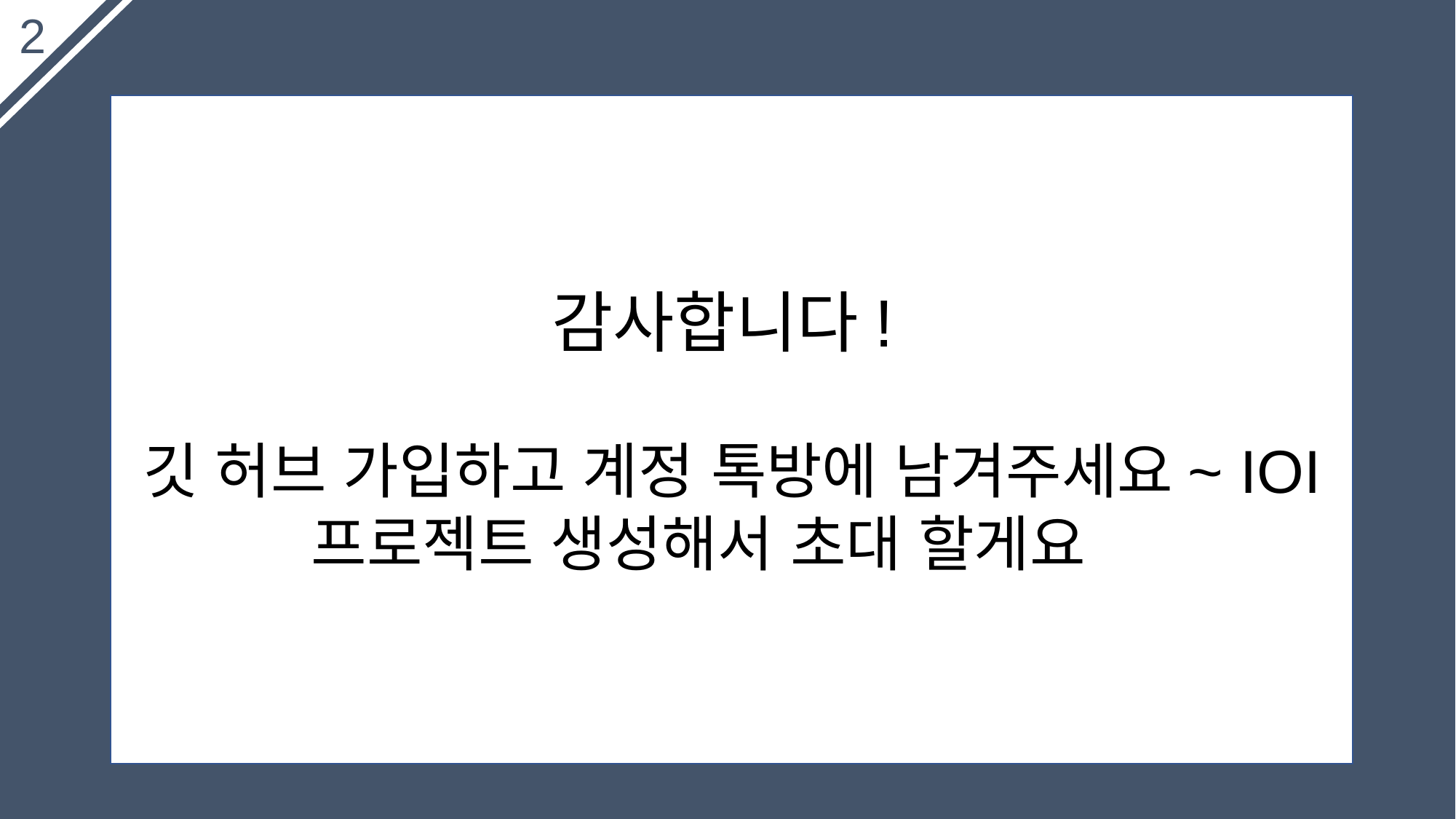

감사합니다!

깃 허브 가입하고 계정 톡방에 남겨주세요~ IOI 프로젝트 생성해서 초대 할게요~